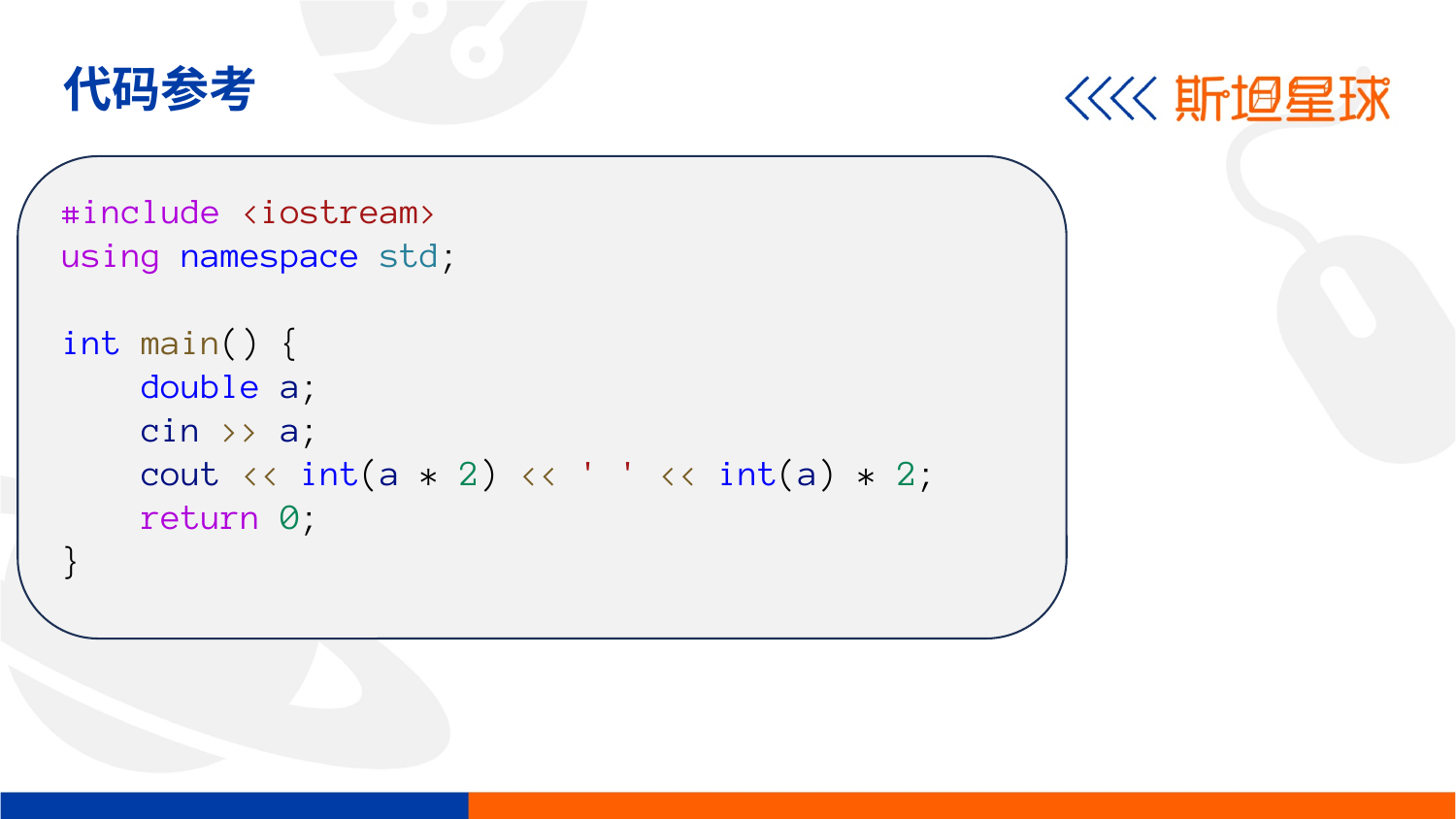

代码参考

#include <iostream>
using namespace std;
int main() {
    double a;
    cin >> a;
    cout << int(a * 2) << ' ' << int(a) * 2;
    return 0;
}